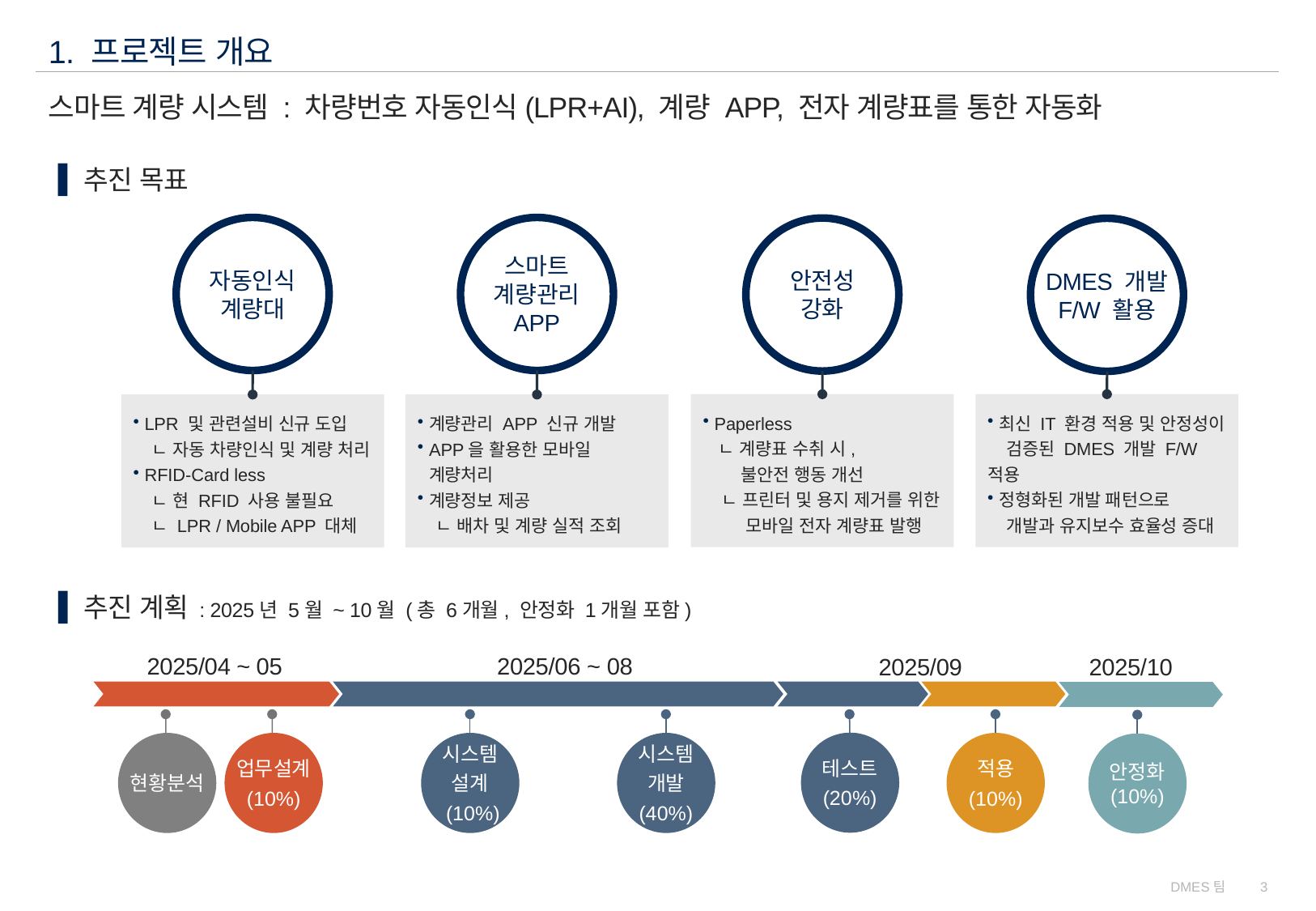

1. 프로젝트 개요
# 스마트 계량 시스템 : 차량번호 자동인식(LPR+AI), 계량 APP, 전자 계량표를 통한 자동화
추진 목표
자동인식
계량대
스마트
계량관리
APP
안전성
강화
DMES 개발
F/W 활용
Paperless
   ㄴ 계량표 수취 시,
       불안전 행동 개선
   ㄴ 프린터 및 용지 제거를 위한
        모바일 전자 계량표 발행
최신 IT 환경 적용 및 안정성이
   검증된 DMES 개발 F/W 적용
정형화된 개발 패턴으로
   개발과 유지보수 효율성 증대
LPR 및 관련설비 신규 도입
   ㄴ 자동 차량인식 및 계량 처리
RFID-Card less
   ㄴ 현 RFID 사용 불필요
   ㄴ LPR / Mobile APP 대체
계량관리 APP 신규 개발
APP을 활용한 모바일 계량처리
계량정보 제공
   ㄴ 배차 및 계량 실적 조회
추진 계획 : 2025년 5월 ~ 10월 (총 6개월, 안정화 1개월 포함)
2025/06 ~ 08
2025/04 ~ 05
2025/09

현황분석
업무설계
(10%)
시스템
설계
 (10%)
시스템
개발
(40%)
테스트
(20%)
적용
(10%)
안정화
(10%)
2025/10
DMES팀
3